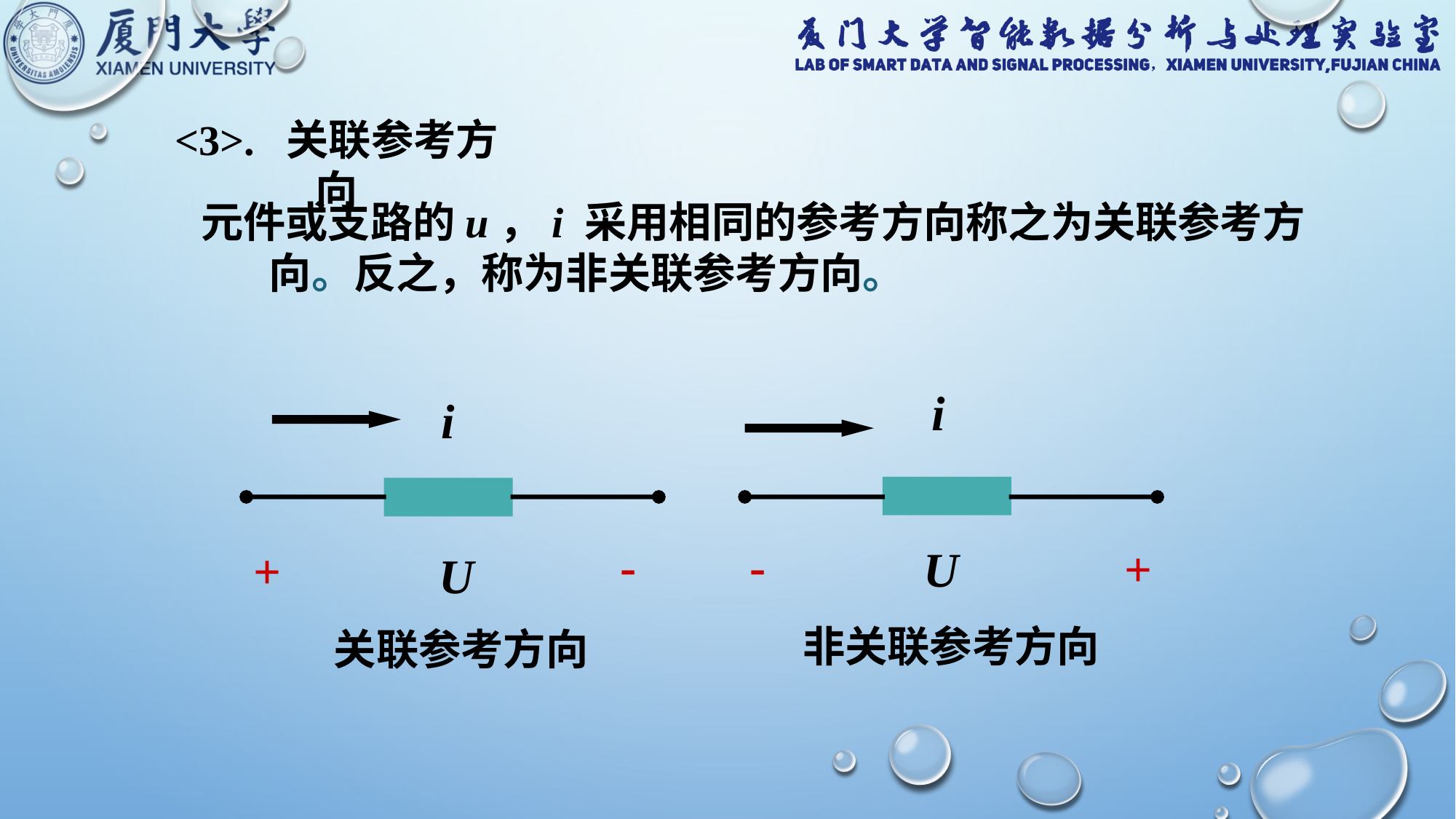

<3>.  关联参考方向
元件或支路的u，i 采用相同的参考方向称之为关联参考方向。反之，称为非关联参考方向。
i
i

-
-
+
U
+
U
非关联参考方向
关联参考方向
17